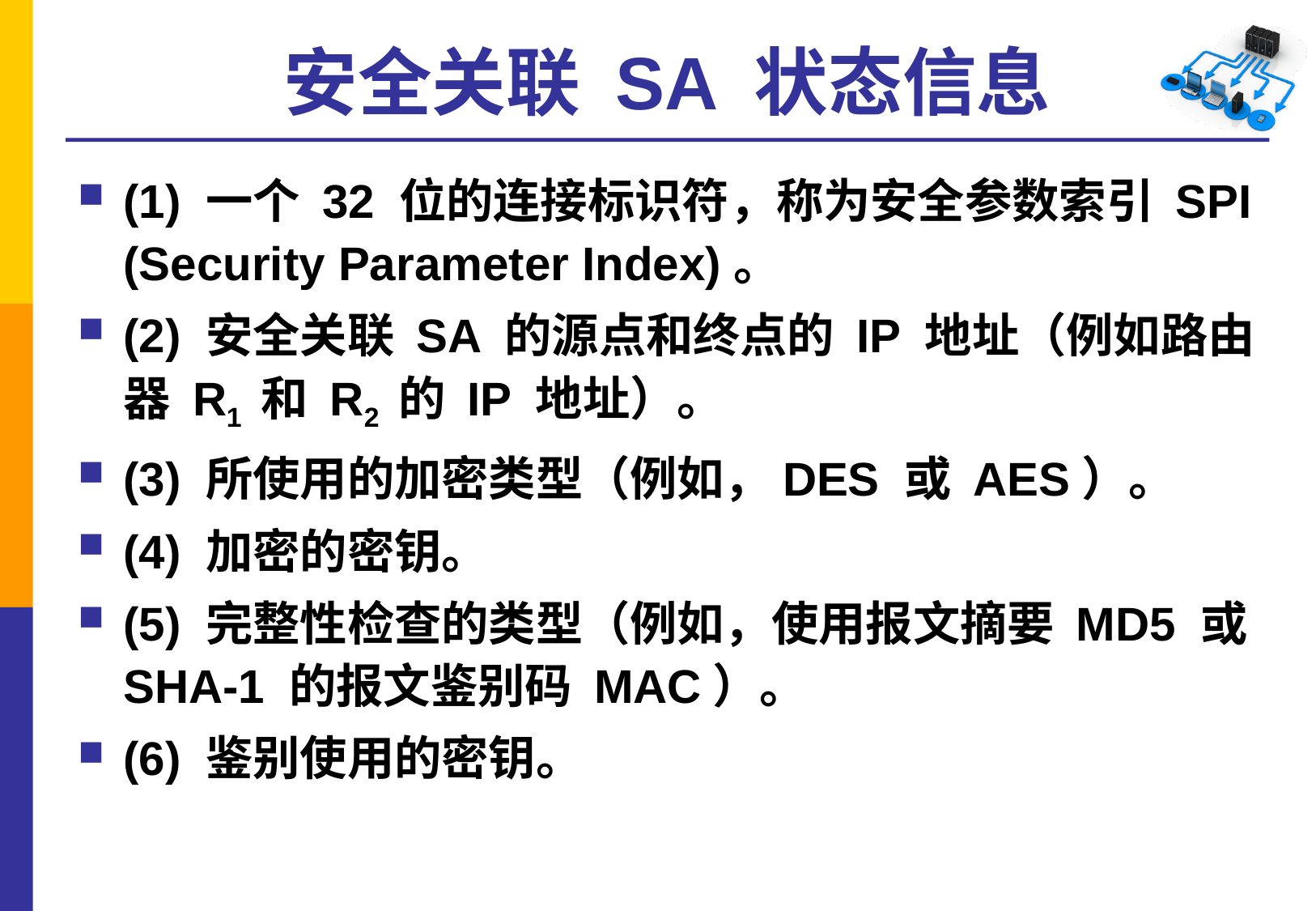

# 安全关联 SA 状态信息
(1) 一个 32 位的连接标识符，称为安全参数索引 SPI (Security Parameter Index)。
(2) 安全关联 SA 的源点和终点的 IP 地址（例如路由器 R1 和 R2 的 IP 地址）。
(3) 所使用的加密类型（例如，DES 或 AES）。
(4) 加密的密钥。
(5) 完整性检查的类型（例如，使用报文摘要 MD5 或 SHA-1 的报文鉴别码 MAC）。
(6) 鉴别使用的密钥。